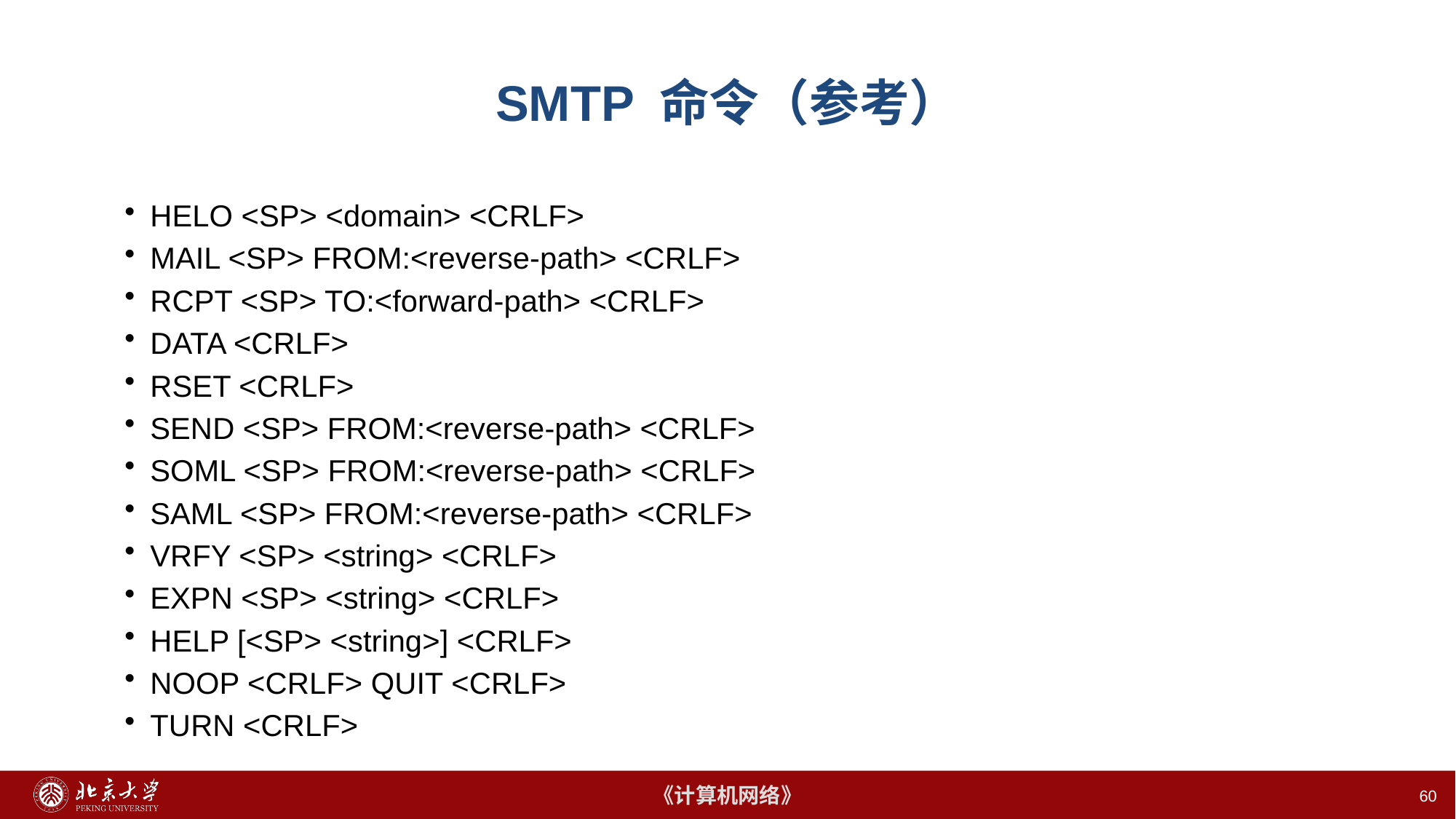

60
# SMTP 命令（参考）
HELO <SP> <domain> <CRLF>
MAIL <SP> FROM:<reverse-path> <CRLF>
RCPT <SP> TO:<forward-path> <CRLF>
DATA <CRLF>
RSET <CRLF>
SEND <SP> FROM:<reverse-path> <CRLF>
SOML <SP> FROM:<reverse-path> <CRLF>
SAML <SP> FROM:<reverse-path> <CRLF>
VRFY <SP> <string> <CRLF>
EXPN <SP> <string> <CRLF>
HELP [<SP> <string>] <CRLF>
NOOP <CRLF> QUIT <CRLF>
TURN <CRLF>